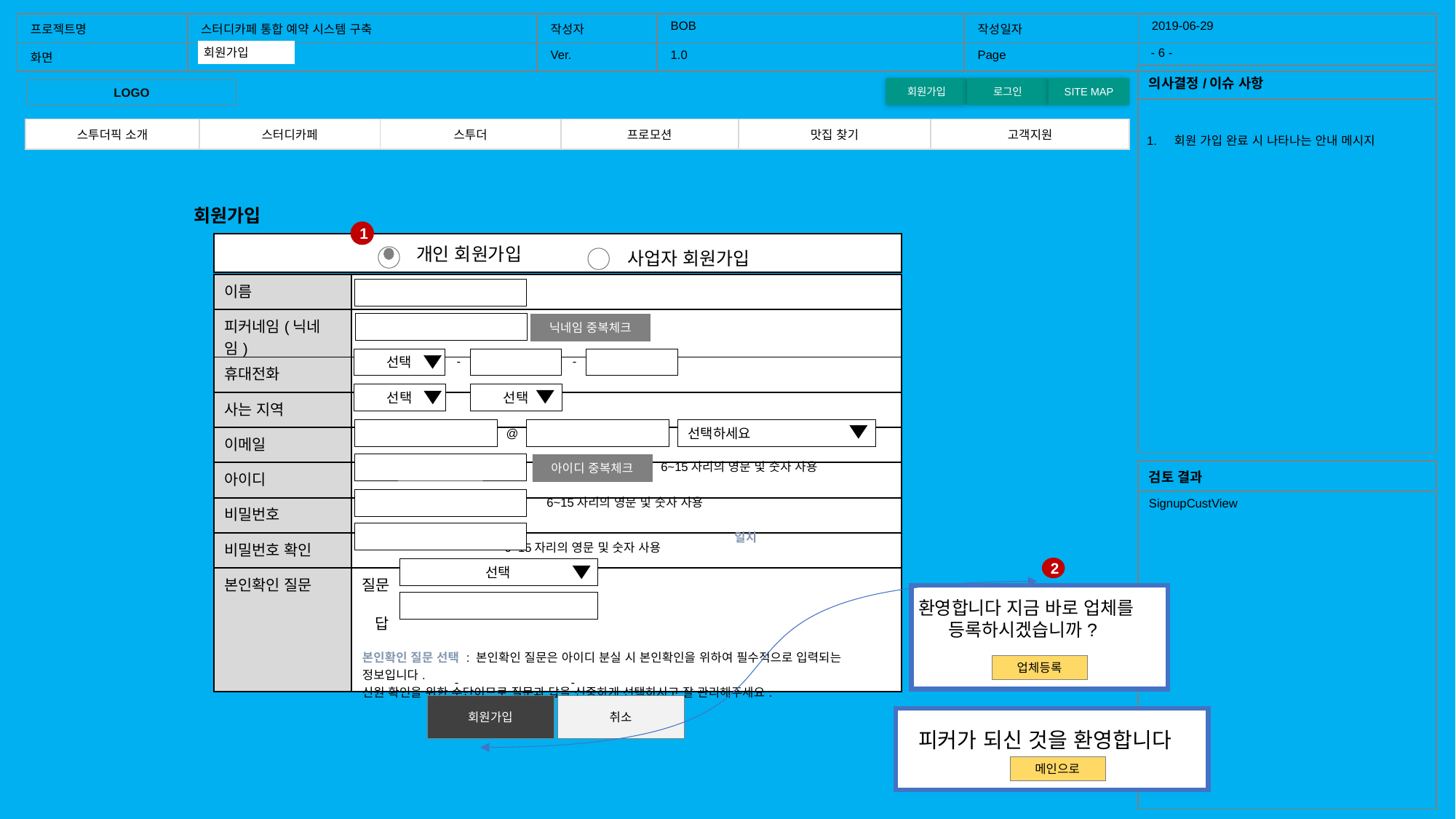

| 프로젝트명 | 스터디카페 통합 예약 시스템 구축 | 작성자 | BOB | 작성일자 | 2019-06-29 |
| --- | --- | --- | --- | --- | --- |
| 화면 |  | Ver. | 1.0 | Page |  |
- 6 -
회원가입

홈화면
회원가입 페이지
| 의사결정/이슈 사항 |
| --- |
|  |
회원가입
로그인
SITE MAP
LOGO
회원 가입 완료 시 나타나는 안내 메시지
| 스투더픽 소개 | 스터디카페 | 스투더 | 프로모션 | 맛집 찾기 | 고객지원 |
| --- | --- | --- | --- | --- | --- |
회원가입
1

개인 회원가입
사업자 회원가입

| 이름 |  |
| --- | --- |
| 피커네임(닉네임) |  |
| 휴대전화 |  |
| 사는 지역 |  |
| 이메일 |  |
| 아이디 |  |
| 비밀번호 |  |
| 비밀번호 확인 | 6~15자리의 영문 및 숫자 사용 |
| 본인확인 질문 | 질문 답 본인확인 질문 선택 : 본인확인 질문은 아이디 분실 시 본인확인을 위하여 필수적으로 입력되는 정보입니다. 신원 확인을 위한 수단이므로 질문과 답을 신중하게 선택하시고 잘 관리해주세요. |

닉네임 중복체크
선택
-

-

선택
선택

선택하세요
@

6~15자리의 영문 및 숫자 사용
아이디 중복체크
| 검토 결과 |
| --- |
| SignupCustView |

6~15자리의 영문 및 숫자 사용

일치
2
선택

환영합니다 지금 바로 업체를
      등록하시겠습니까?

업체등록
-
-
회원가입
취소

피커가 되신 것을 환영합니다
메인으로